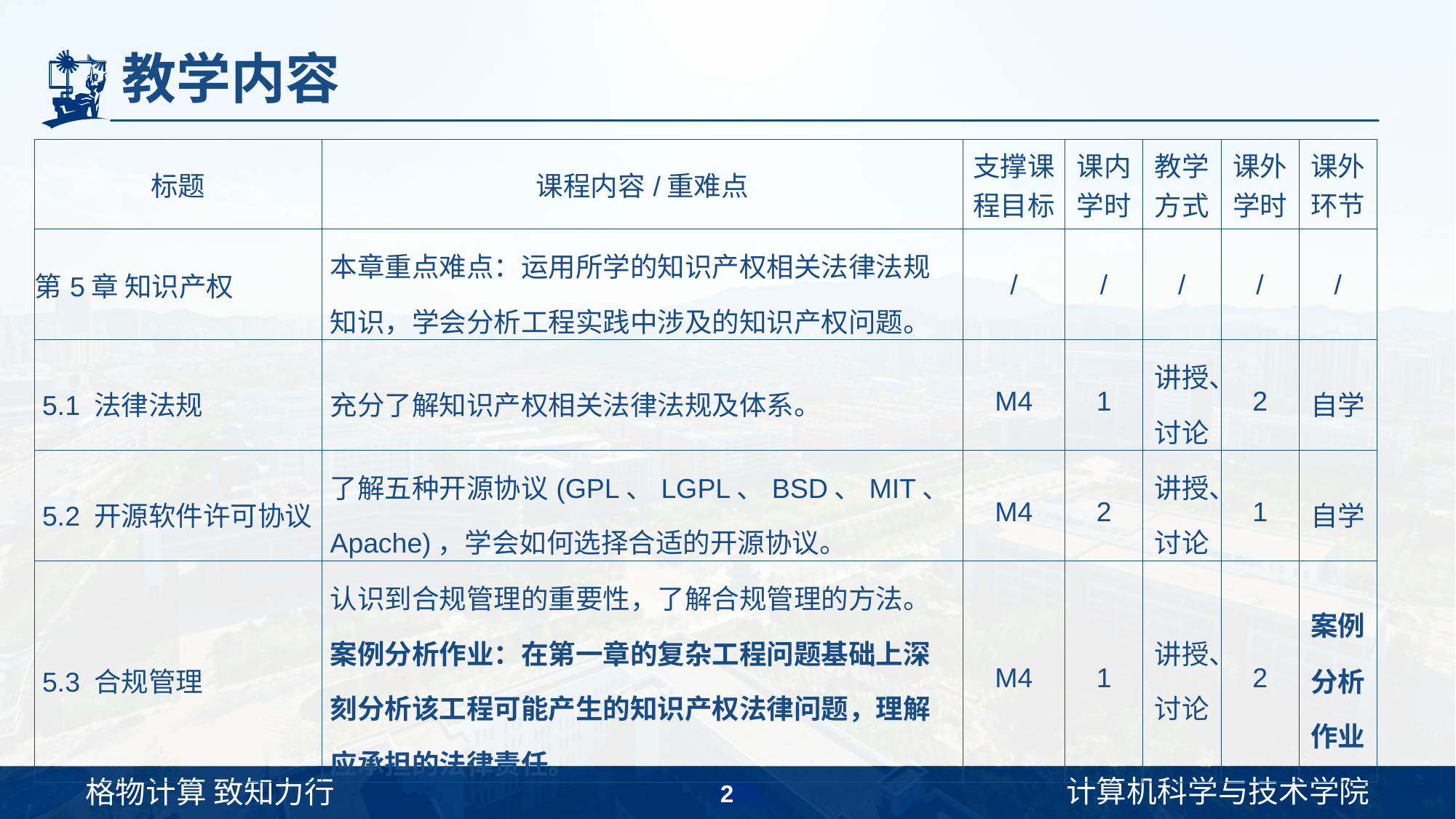

# 教学内容
| 标题 | 课程内容/重难点 | 支撑课程目标 | 课内学时 | 教学 方式 | 课外 学时 | 课外 环节 |
| --- | --- | --- | --- | --- | --- | --- |
| 第5章 知识产权 | 本章重点难点：运用所学的知识产权相关法律法规知识，学会分析工程实践中涉及的知识产权问题。 | / | / | / | / | / |
| 5.1 法律法规 | 充分了解知识产权相关法律法规及体系。 | M4 | 1 | 讲授、讨论 | 2 | 自学 |
| 5.2 开源软件许可协议 | 了解五种开源协议(GPL、LGPL、BSD、MIT、Apache)，学会如何选择合适的开源协议。 | M4 | 2 | 讲授、讨论 | 1 | 自学 |
| 5.3 合规管理 | 认识到合规管理的重要性，了解合规管理的方法。 案例分析作业：在第一章的复杂工程问题基础上深刻分析该工程可能产生的知识产权法律问题，理解应承担的法律责任。 | M4 | 1 | 讲授、讨论 | 2 | 案例分析作业 |
2